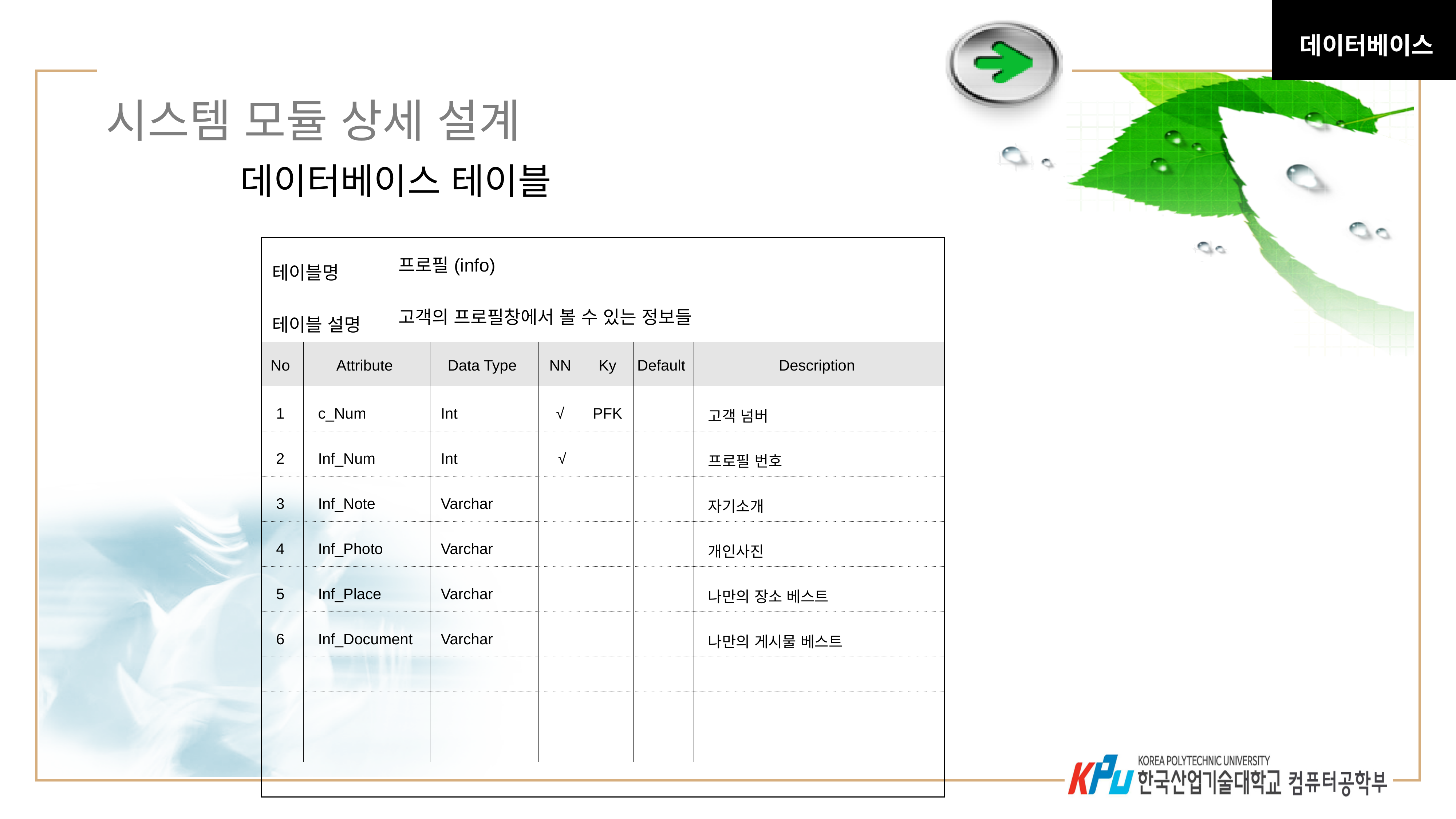

데이터베이스
32
# 시스템 모듈 상세 설계

데이터베이스 테이블
| 테이블명 |  | 프로필(info) |  |  |  |  |  |
| --- | --- | --- | --- | --- | --- | --- | --- |
| 테이블 설명 |  | 고객의 프로필창에서 볼 수 있는 정보들 |  |  |  |  |  |
| No | Attribute |  | Data Type | NN | Ky | Default | Description |
| 1 | c\_Num |  | Int | √ | PFK |  | 고객 넘버 |
| 2 | Inf\_Num |  | Int | √ |  |  | 프로필 번호 |
| 3 | Inf\_Note |  | Varchar |  |  |  | 자기소개 |
| 4 | Inf\_Photo |  | Varchar |  |  |  | 개인사진 |
| 5 | Inf\_Place |  | Varchar |  |  |  | 나만의 장소 베스트 |
| 6 | Inf\_Document |  | Varchar |  |  |  | 나만의 게시물 베스트 |
|  |  |  |  |  |  |  |  |
|  |  |  |  |  |  |  |  |
|  |  |  |  |  |  |  |  |
|  |  |  |  |  |  |  |  |